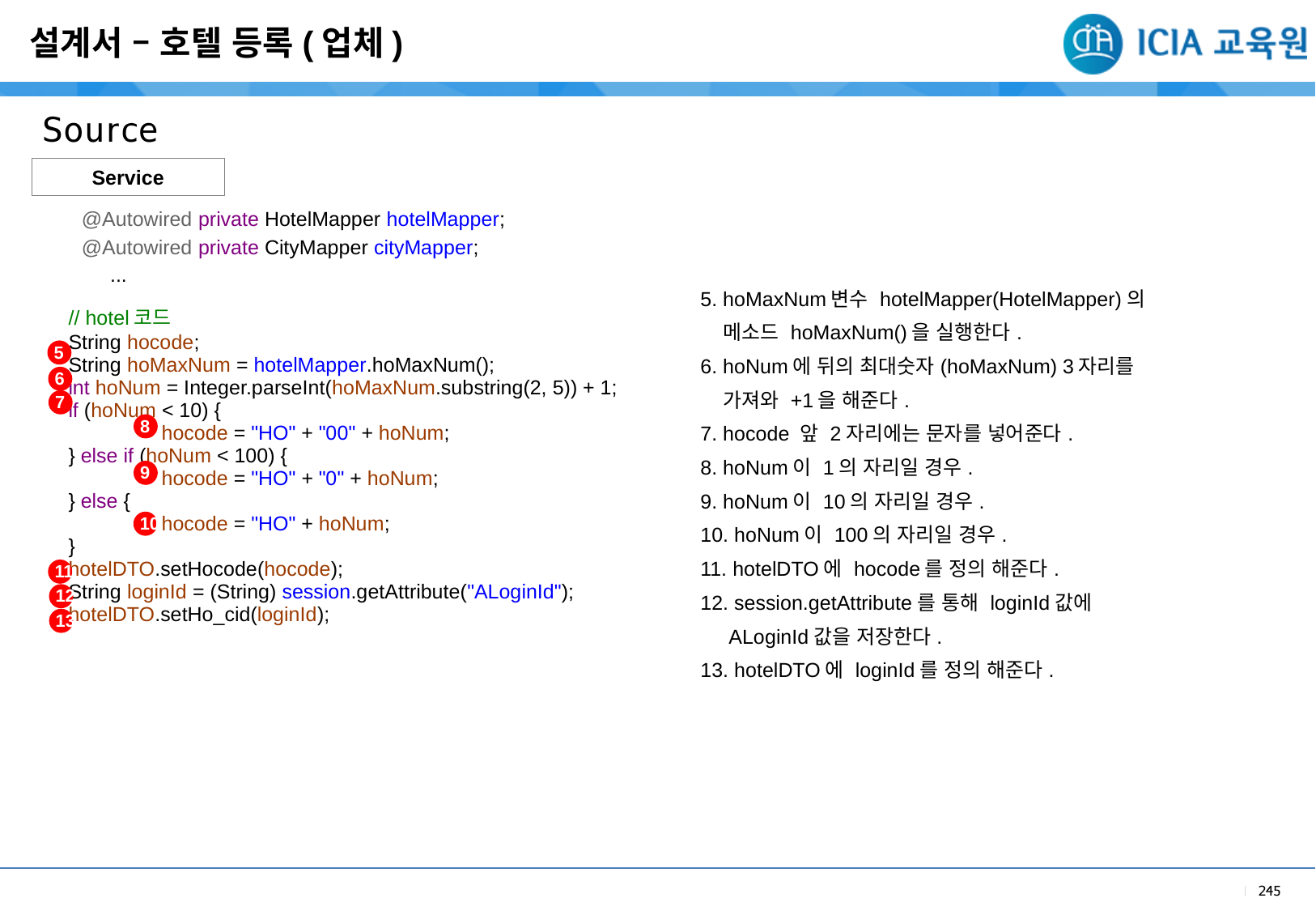

설계서 – 호텔 등록(업체)
Source
Service
@Autowired private HotelMapper hotelMapper;
@Autowired private CityMapper cityMapper;
     ...

|  |
| --- |
| 5. hoMaxNum변수 hotelMapper(HotelMapper)의 메소드 hoMaxNum()을 실행한다. 6. hoNum에 뒤의 최대숫자(hoMaxNum) 3자리를 가져와 +1을 해준다. 7. hocode 앞 2자리에는 문자를 넣어준다. 8. hoNum이 1의 자리일 경우. 9. hoNum이 10의 자리일 경우. 10. hoNum이 100의 자리일 경우. 11. hotelDTO에 hocode를 정의 해준다. 12. session.getAttribute를 통해 loginId값에 ALoginId값을 저장한다. 13. hotelDTO에 loginId를 정의 해준다. |
|  |
| --- |
| // hotel코드 String hocode; String hoMaxNum = hotelMapper.hoMaxNum(); int hoNum = Integer.parseInt(hoMaxNum.substring(2, 5)) + 1; if (hoNum < 10) { hocode = "HO" + "00" + hoNum; } else if (hoNum < 100) { hocode = "HO" + "0" + hoNum; } else { hocode = "HO" + hoNum; } hotelDTO.setHocode(hocode); String loginId = (String) session.getAttribute("ALoginId"); hotelDTO.setHo\_cid(loginId); |
|  |
5

6

7

8

9

10

11

12

13